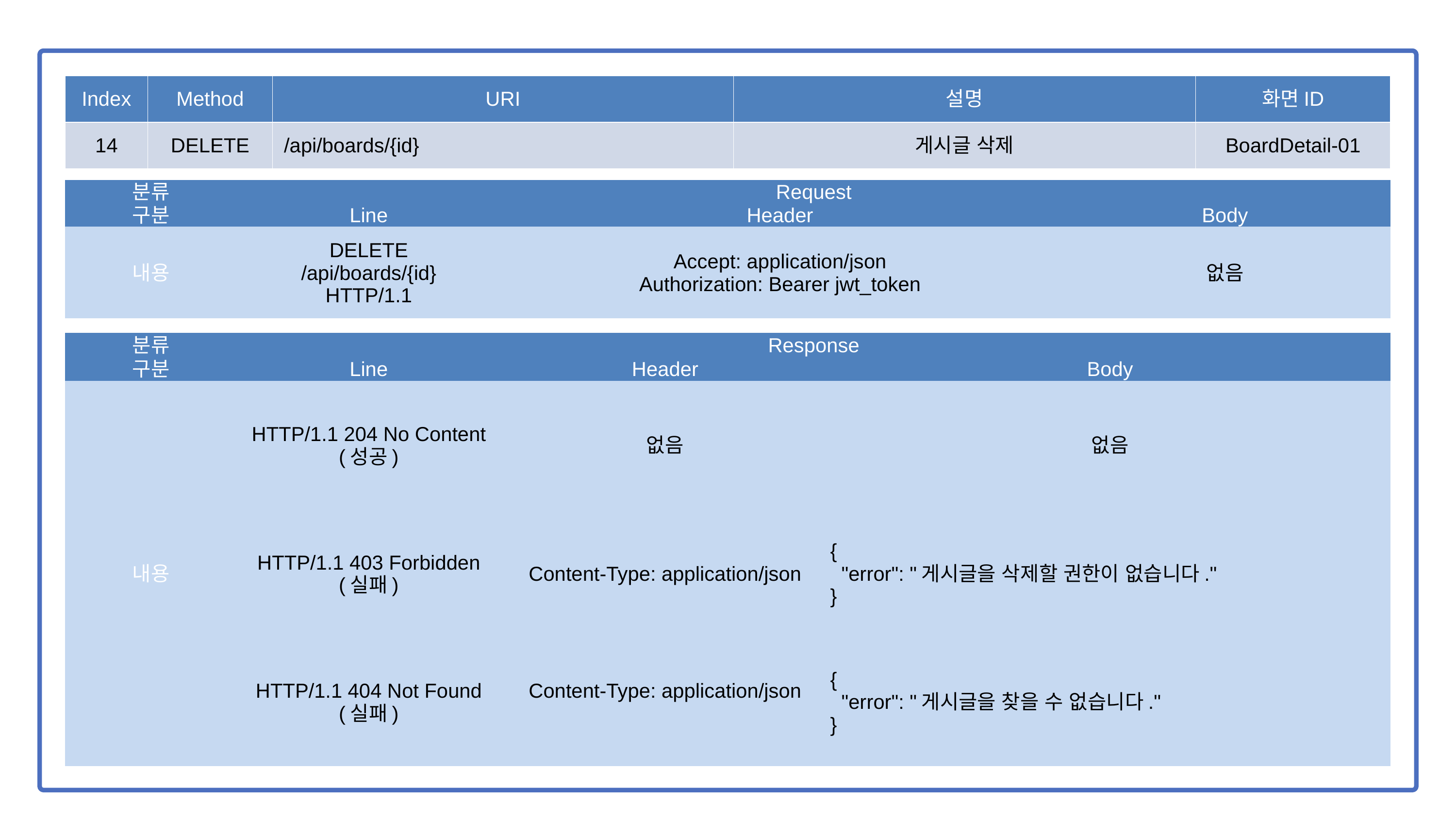

| Index | Method | URI | 설명 | 화면ID |
| --- | --- | --- | --- | --- |
| 14 | DELETE | /api/boards/{id} | 게시글 삭제 | BoardDetail-01 |
| 분류 | Request |  |  |
| --- | --- | --- | --- |
| 구분 | Line | Header | Body |
| 내용 | DELETE /api/boards/{id} HTTP/1.1 | Accept: application/json Authorization: Bearer jwt\_token | 없음 |
| 분류 | Response |  |  |
| --- | --- | --- | --- |
| 구분 | Line | Header | Body |
| 내용 | HTTP/1.1 204 No Content (성공) | 없음 | 없음 |
|  | HTTP/1.1 403 Forbidden (실패) | Content-Type: application/json | { "error": "게시글을 삭제할 권한이 없습니다." } |
|  | HTTP/1.1 404 Not Found (실패) | Content-Type: application/json | { "error": "게시글을 찾을 수 없습니다." } |